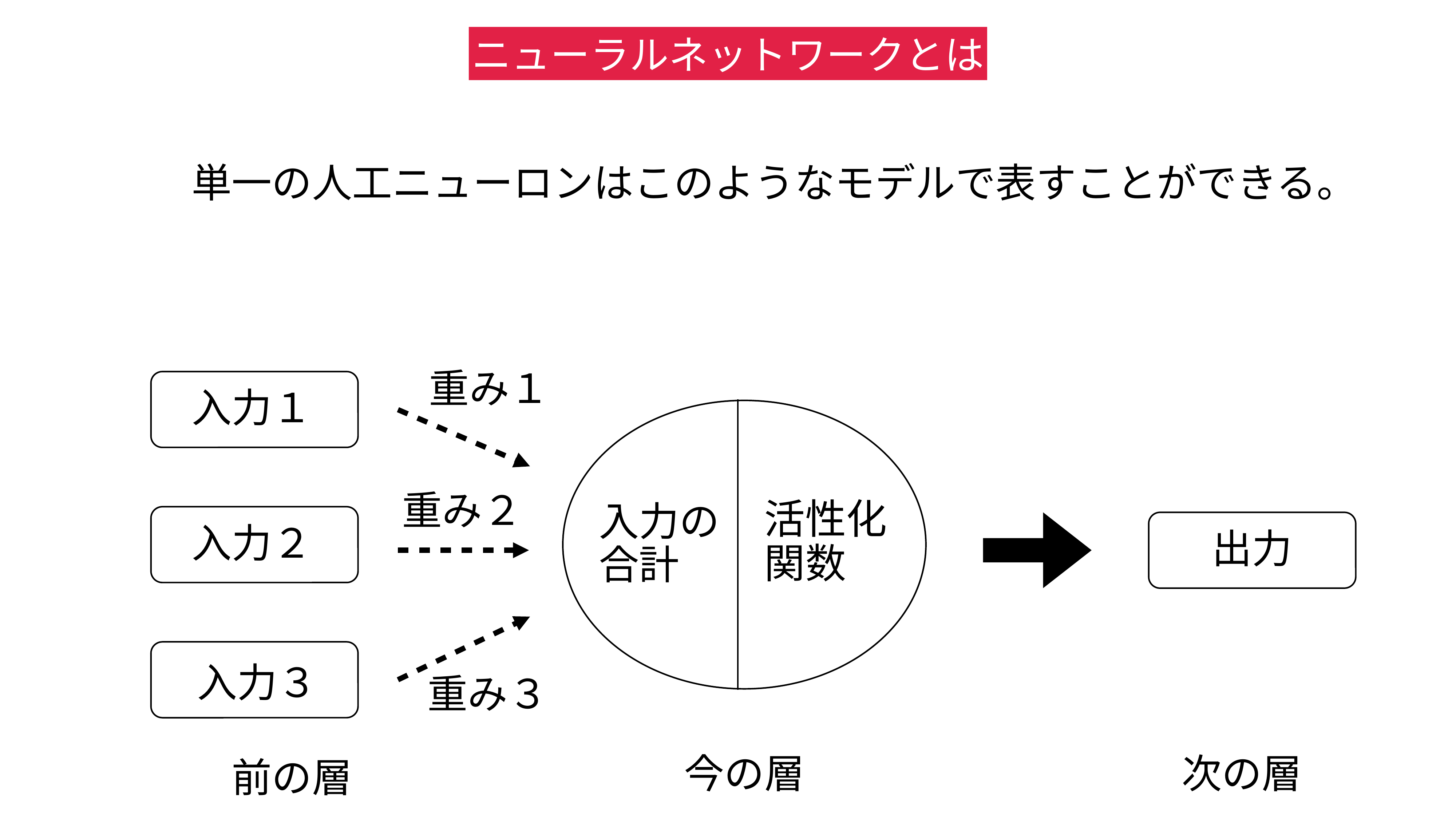

ニューラルネットワークとは
単一の人工ニューロンはこのようなモデルで表すことができる。
重み１

入力１

重み２
活性化
関数
入力の
合計

入力２
出力

入力３
重み３
次の層
今の層
前の層